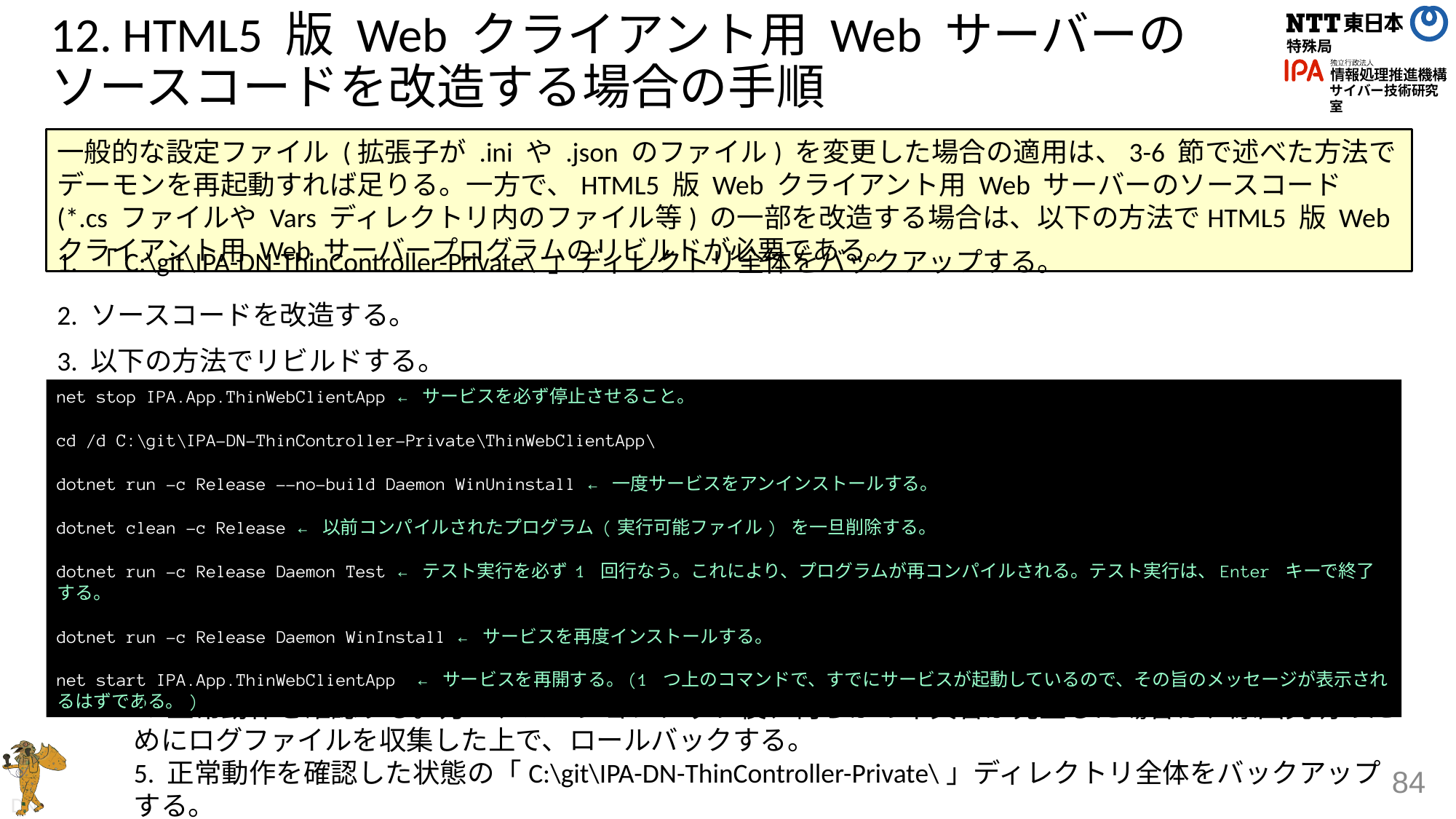

# 12. HTML5 版 Web クライアント用 Web サーバーのソースコードを改造する場合の手順
一般的な設定ファイル (拡張子が .ini や .json のファイル) を変更した場合の適用は、3-6 節で述べた方法でデーモンを再起動すれば足りる。一方で、HTML5 版 Web クライアント用 Web サーバーのソースコード (*.cs ファイルや Vars ディレクトリ内のファイル等) の一部を改造する場合は、以下の方法でHTML5 版 Web クライアント用 Web サーバープログラムのリビルドが必要である。

1. 「C:\git\IPA-DN-ThinController-Private\ 」ディレクトリ全体をバックアップする。
2. ソースコードを改造する。
3. 以下の方法でリビルドする。
net stop IPA.App.ThinWebClientApp ← サービスを必ず停止させること。

cd /d C:\git\IPA-DN-ThinController-Private\ThinWebClientApp\

dotnet run -c Release --no-build Daemon WinUninstall ← 一度サービスをアンインストールする。

dotnet clean -c Release ← 以前コンパイルされたプログラム (実行可能ファイル) を一旦削除する。

dotnet run -c Release Daemon Test ← テスト実行を必ず 1 回行なう。これにより、プログラムが再コンパイルされる。テスト実行は、Enter キーで終了する。

dotnet run -c Release Daemon WinInstall ← サービスを再度インストールする。

net start IPA.App.ThinWebClientApp  ← サービスを再開する。(1 つ上のコマンドで、すでにサービスが起動しているので、その旨のメッセージが表示されるはずである。)
4. 正常動作を確認する。万一、バージョンアップ後、何らかの不具合が発生した場合は、原因究明のためにログファイルを収集した上で、ロールバックする。
5. 正常動作を確認した状態の「C:\git\IPA-DN-ThinController-Private\」ディレクトリ全体をバックアップする。
84